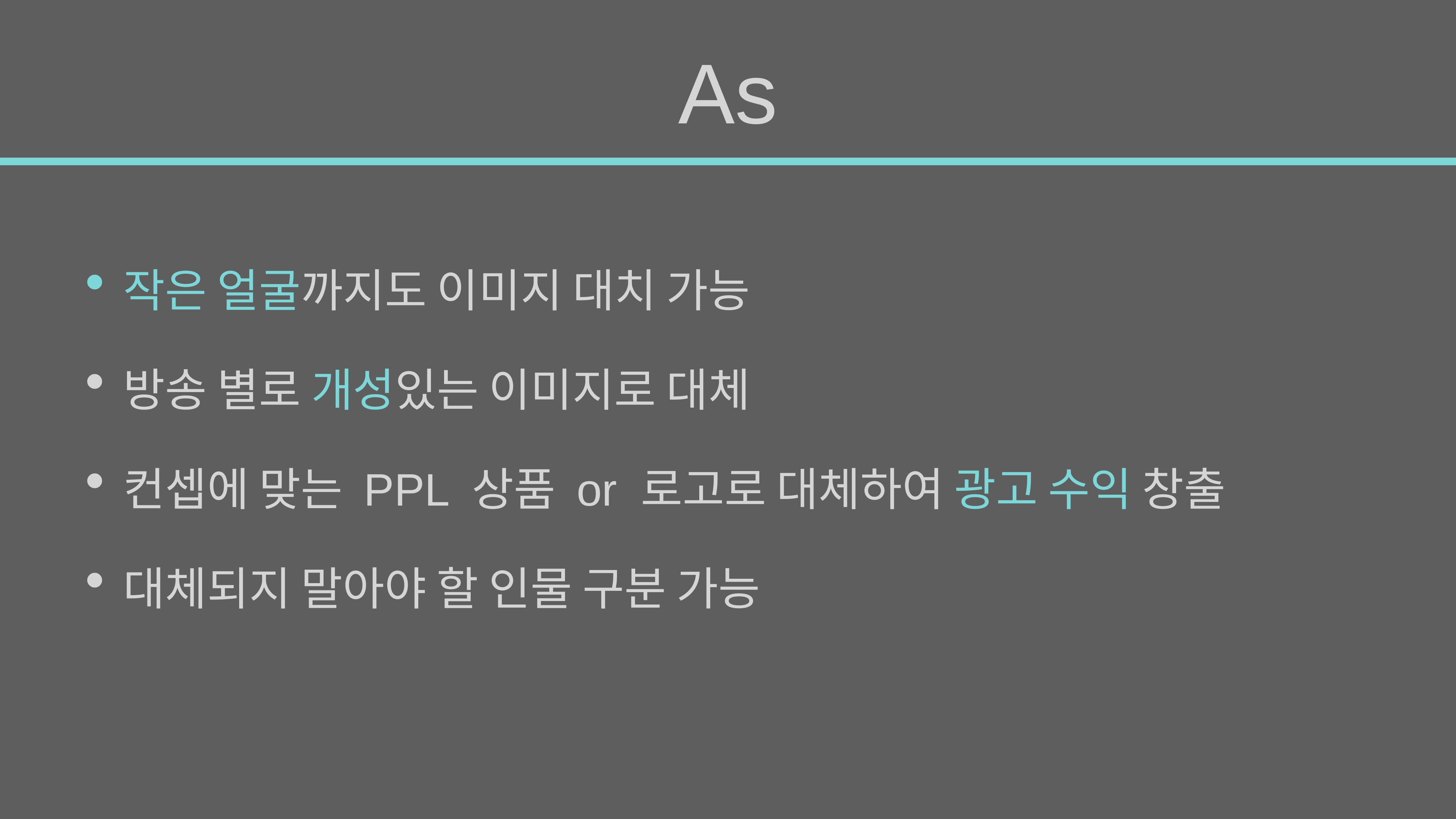

# As

작은 얼굴까지도 이미지 대치 가능
방송 별로 개성있는 이미지로 대체
컨셉에 맞는 PPL 상품 or 로고로 대체하여 광고 수익 창출
대체되지 말아야 할 인물 구분 가능
18